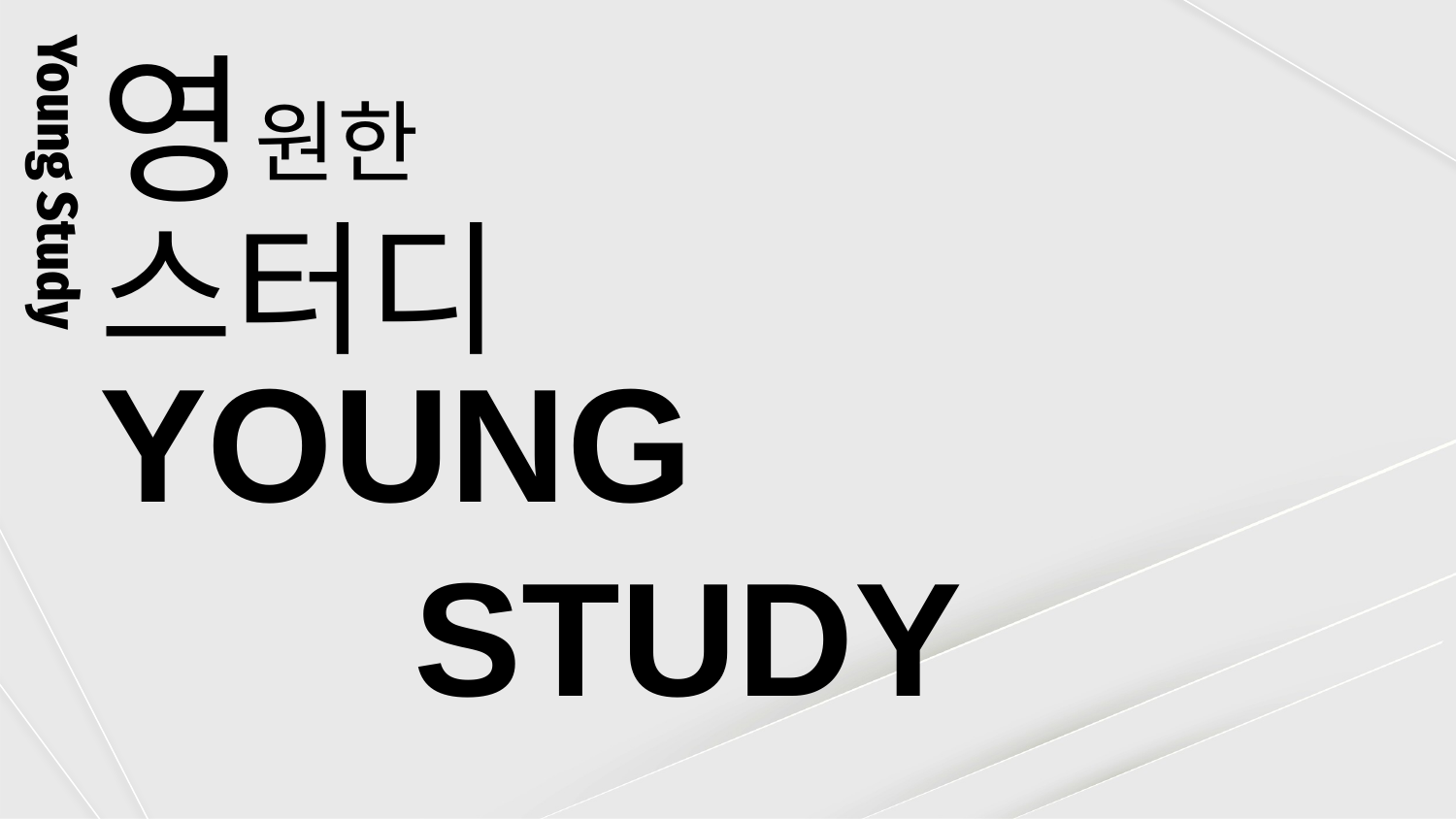

영
원한
# Young Study
스터디
YOUNG
       STUDY